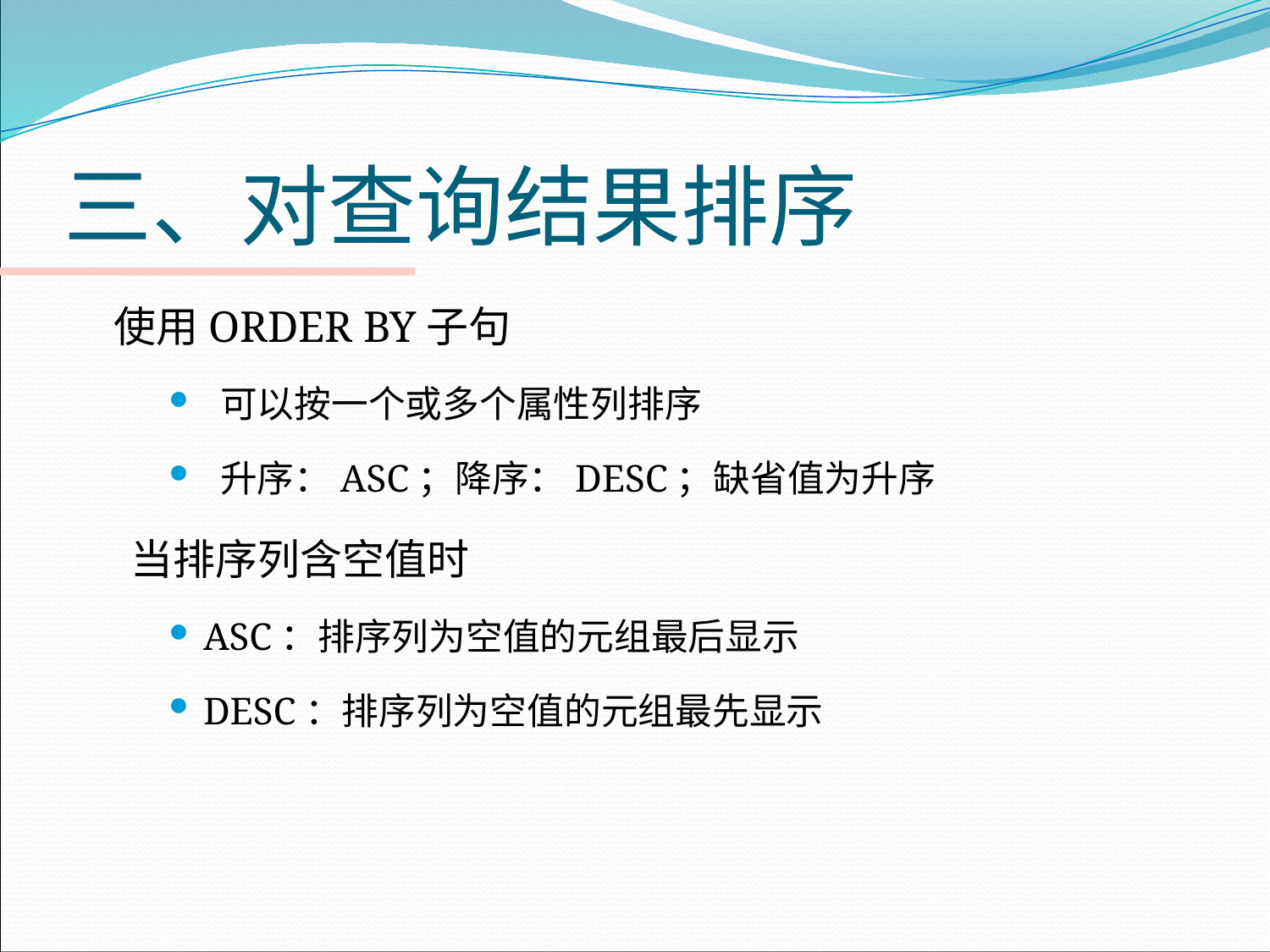

# 三、对查询结果排序
	使用ORDER BY子句
 可以按一个或多个属性列排序
 升序：ASC；降序：DESC；缺省值为升序
当排序列含空值时
ASC：排序列为空值的元组最后显示
DESC：排序列为空值的元组最先显示

275